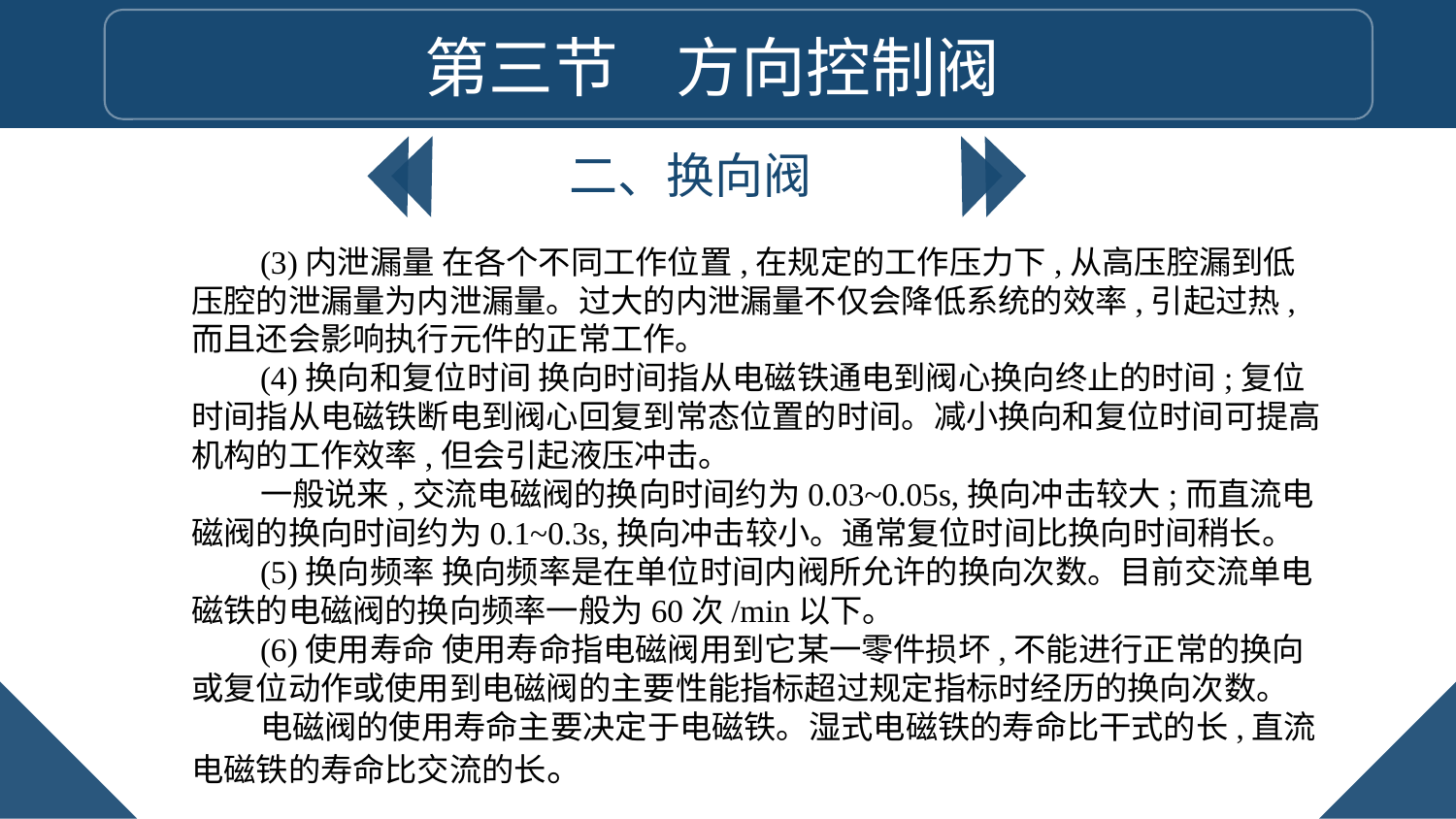

第三节    方向控制阀
二、换向阀

(3)内泄漏量 在各个不同工作位置,在规定的工作压力下,从高压腔漏到低压腔的泄漏量为内泄漏量。过大的内泄漏量不仅会降低系统的效率,引起过热,而且还会影响执行元件的正常工作。
(4)换向和复位时间 换向时间指从电磁铁通电到阀心换向终止的时间;复位时间指从电磁铁断电到阀心回复到常态位置的时间。减小换向和复位时间可提高机构的工作效率,但会引起液压冲击。
一般说来,交流电磁阀的换向时间约为0.03~0.05s,换向冲击较大;而直流电磁阀的换向时间约为0.1~0.3s,换向冲击较小。通常复位时间比换向时间稍长。
(5)换向频率 换向频率是在单位时间内阀所允许的换向次数。目前交流单电磁铁的电磁阀的换向频率一般为60次/min以下。
(6)使用寿命 使用寿命指电磁阀用到它某一零件损坏,不能进行正常的换向或复位动作或使用到电磁阀的主要性能指标超过规定指标时经历的换向次数。
电磁阀的使用寿命主要决定于电磁铁。湿式电磁铁的寿命比干式的长,直流电磁铁的寿命比交流的长。